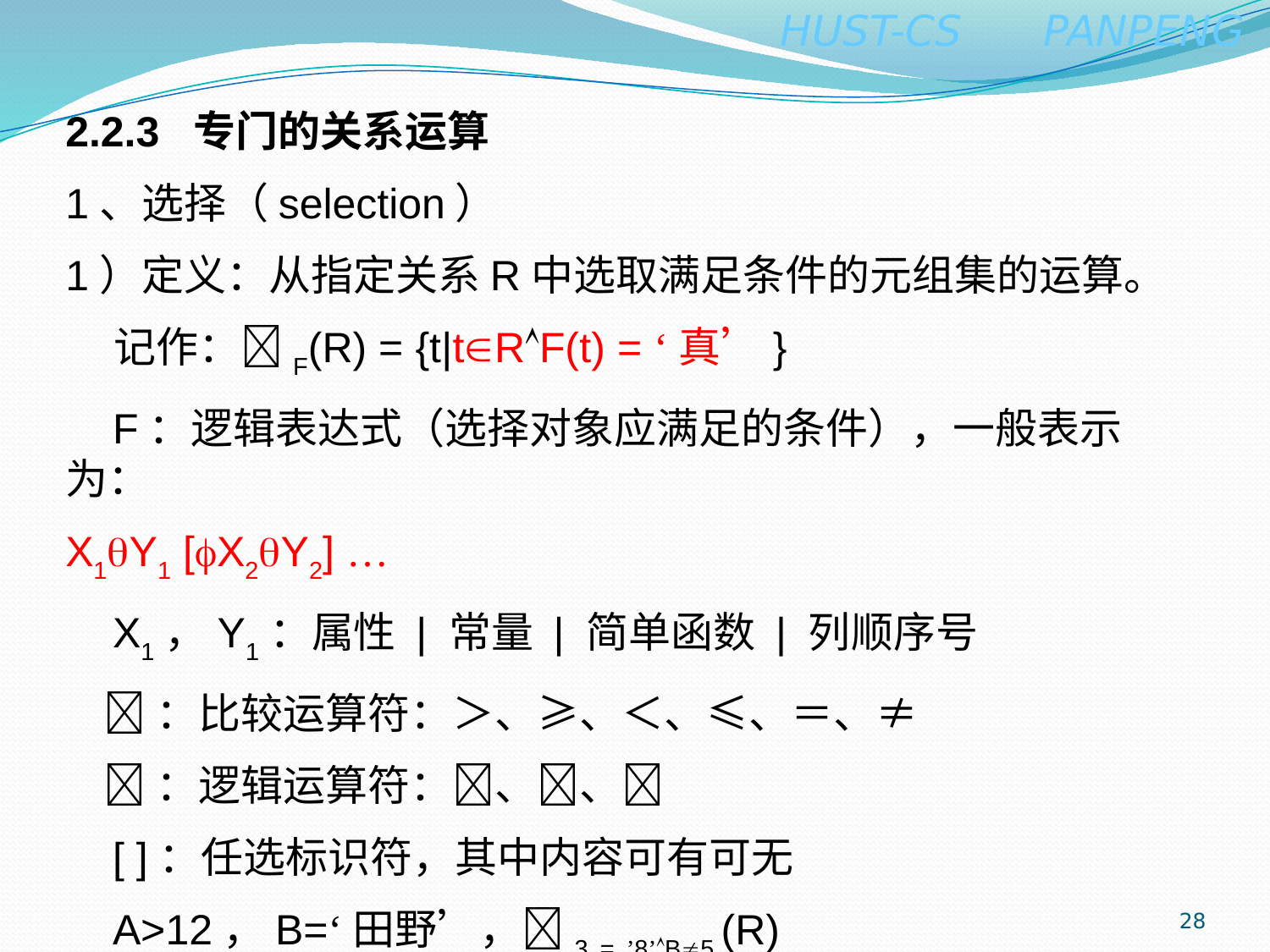

2.2.3  专门的关系运算
1、选择（selection）
1）定义：从指定关系R中选取满足条件的元组集的运算。
    记作：σF(R) = {t|t∈R∧F(t) = ‘真’}
    F：逻辑表达式（选择对象应满足的条件），一般表示为：
X1θY1 [φX2θY2] …
    X1，Y1：属性 | 常量 | 简单函数 | 列顺序号
    θ：比较运算符：＞、≥、＜、≤、＝、≠
    φ：逻辑运算符：¬、∧、∨
    [ ]：任选标识符，其中内容可有可无
    A>12，B=‘田野’，σ3 = ’8’∧B≠5 (R)
28